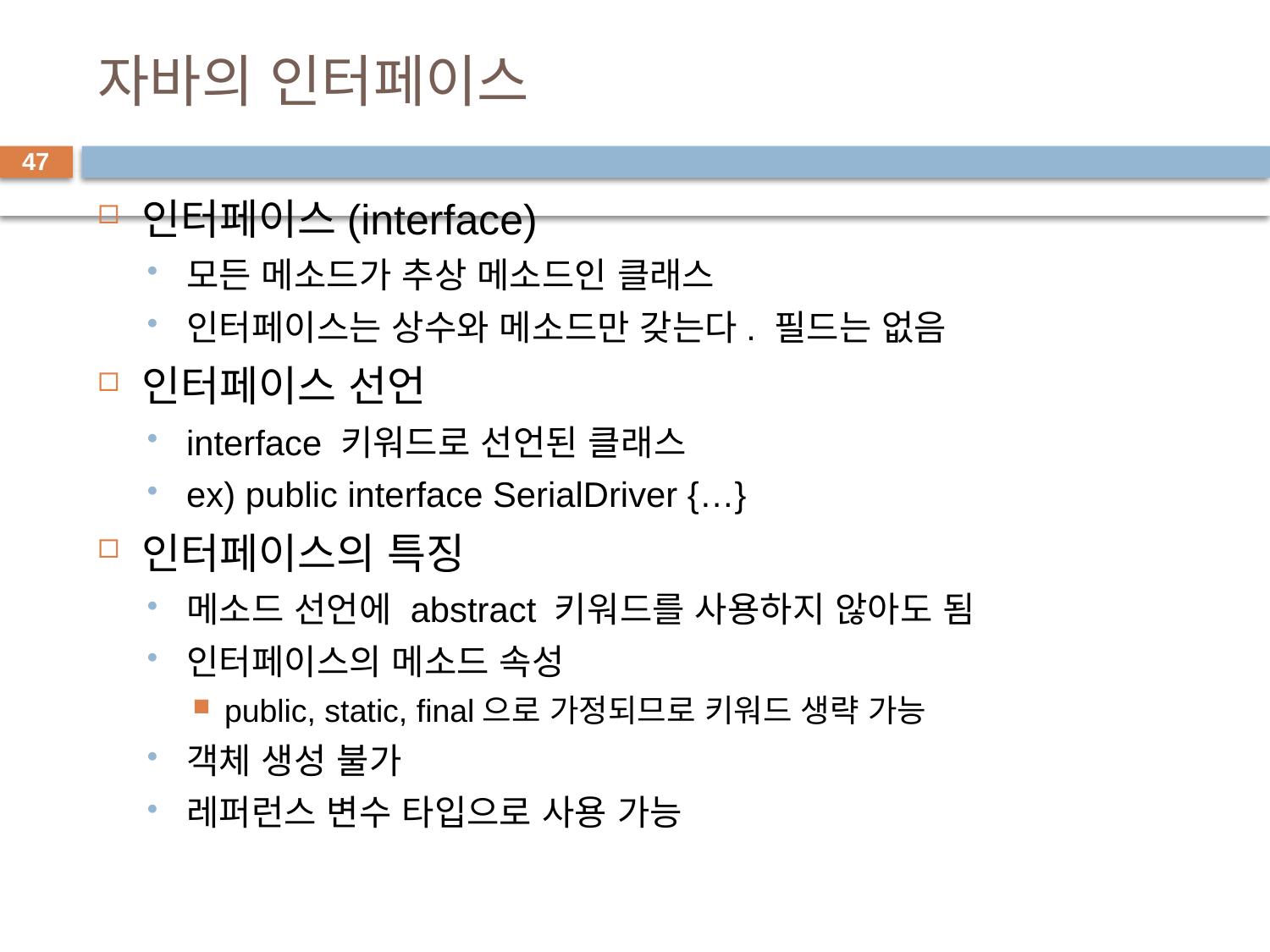

# 자바의 인터페이스
47
인터페이스(interface)
모든 메소드가 추상 메소드인 클래스
인터페이스는 상수와 메소드만 갖는다. 필드는 없음
인터페이스 선언
interface 키워드로 선언된 클래스
ex) public interface SerialDriver {…}
인터페이스의 특징
메소드 선언에 abstract 키워드를 사용하지 않아도 됨
인터페이스의 메소드 속성
public, static, final으로 가정되므로 키워드 생략 가능
객체 생성 불가
레퍼런스 변수 타입으로 사용 가능